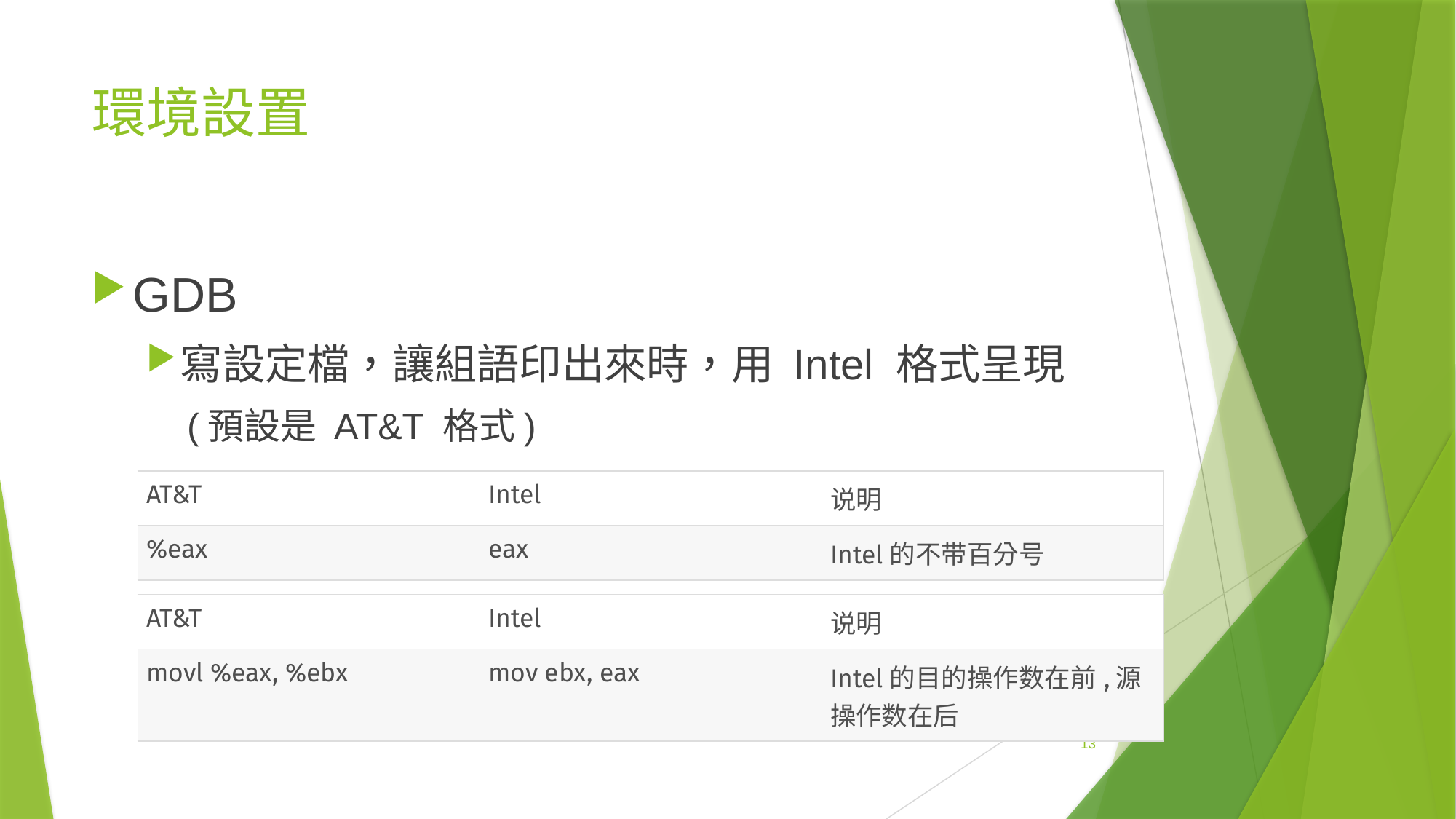

# 環境設置
GDB
寫設定檔，讓組語印出來時，用 Intel 格式呈現
    (預設是 AT&T 格式)

| AT&T | Intel | 说明 |
| --- | --- | --- |
| %eax | eax | Intel的不带百分号 |
| AT&T | Intel | 说明 |
| --- | --- | --- |
| movl %eax, %ebx | mov ebx, eax | Intel的目的操作数在前,源操作数在后 |
13